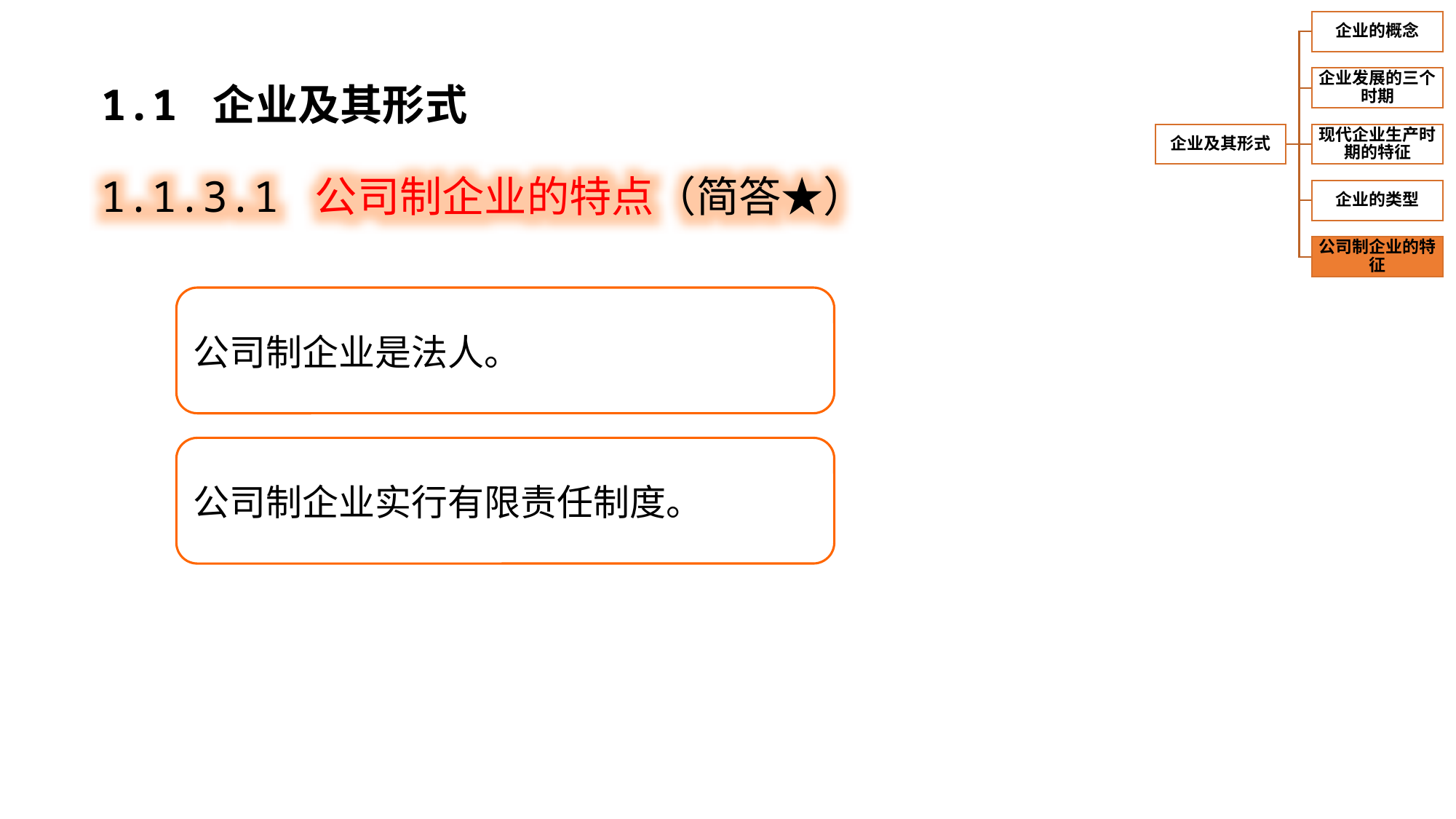

企业及其形式
企业的概念
企业发展的三个时期
现代企业生产时期的特征
企业的类型
公司制企业的特征
1.1 企业及其形式
1.1.3.1 公司制企业的特点（简答★）
公司制企业是法人。
公司制企业实行有限责任制度。